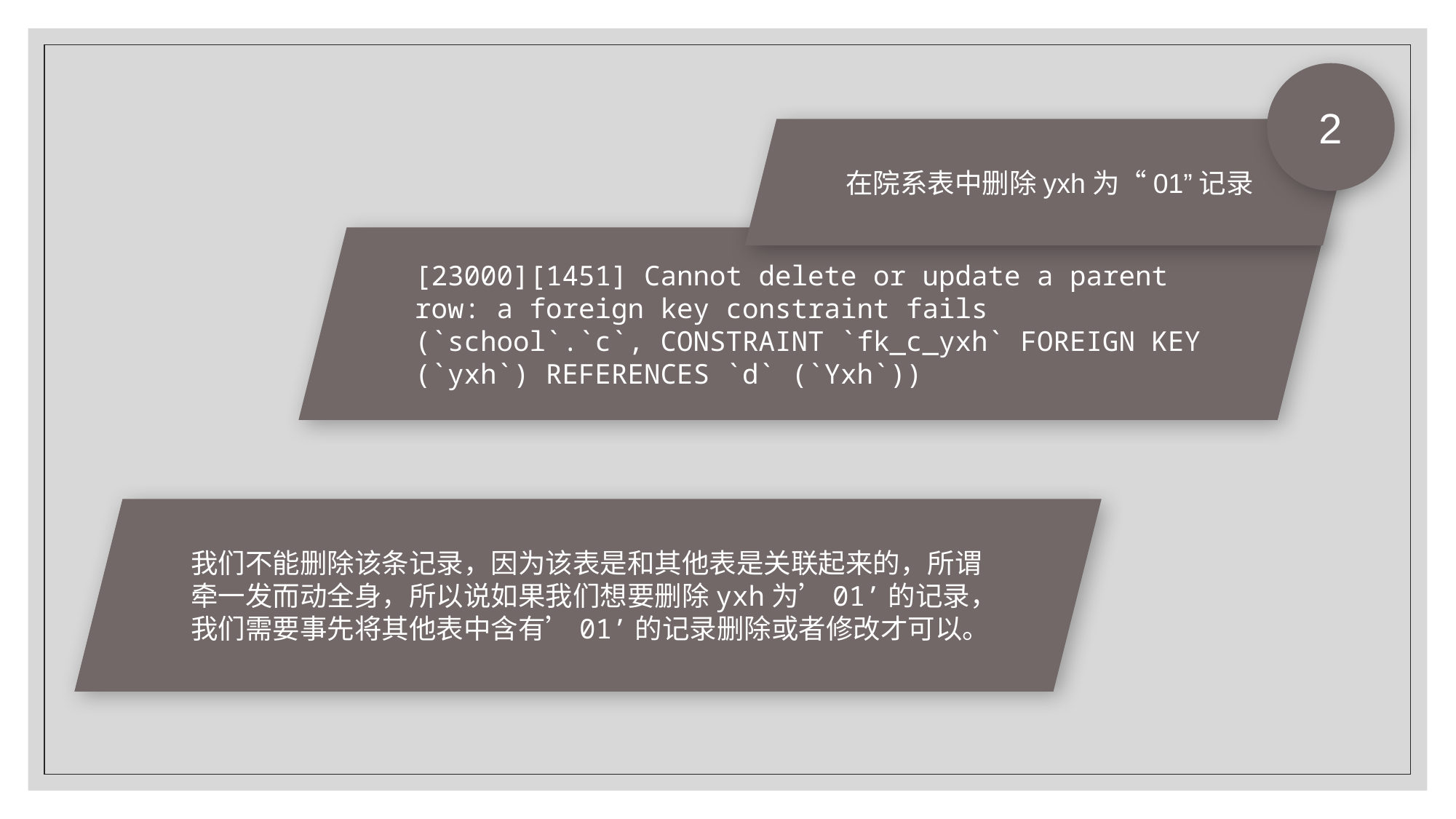

2
在院系表中删除yxh为“01”记录
[23000][1451] Cannot delete or update a parent row: a foreign key constraint fails (`school`.`c`, CONSTRAINT `fk_c_yxh` FOREIGN KEY (`yxh`) REFERENCES `d` (`Yxh`))
我们不能删除该条记录，因为该表是和其他表是关联起来的，所谓牵一发而动全身，所以说如果我们想要删除yxh为’01’的记录，我们需要事先将其他表中含有’01’的记录删除或者修改才可以。